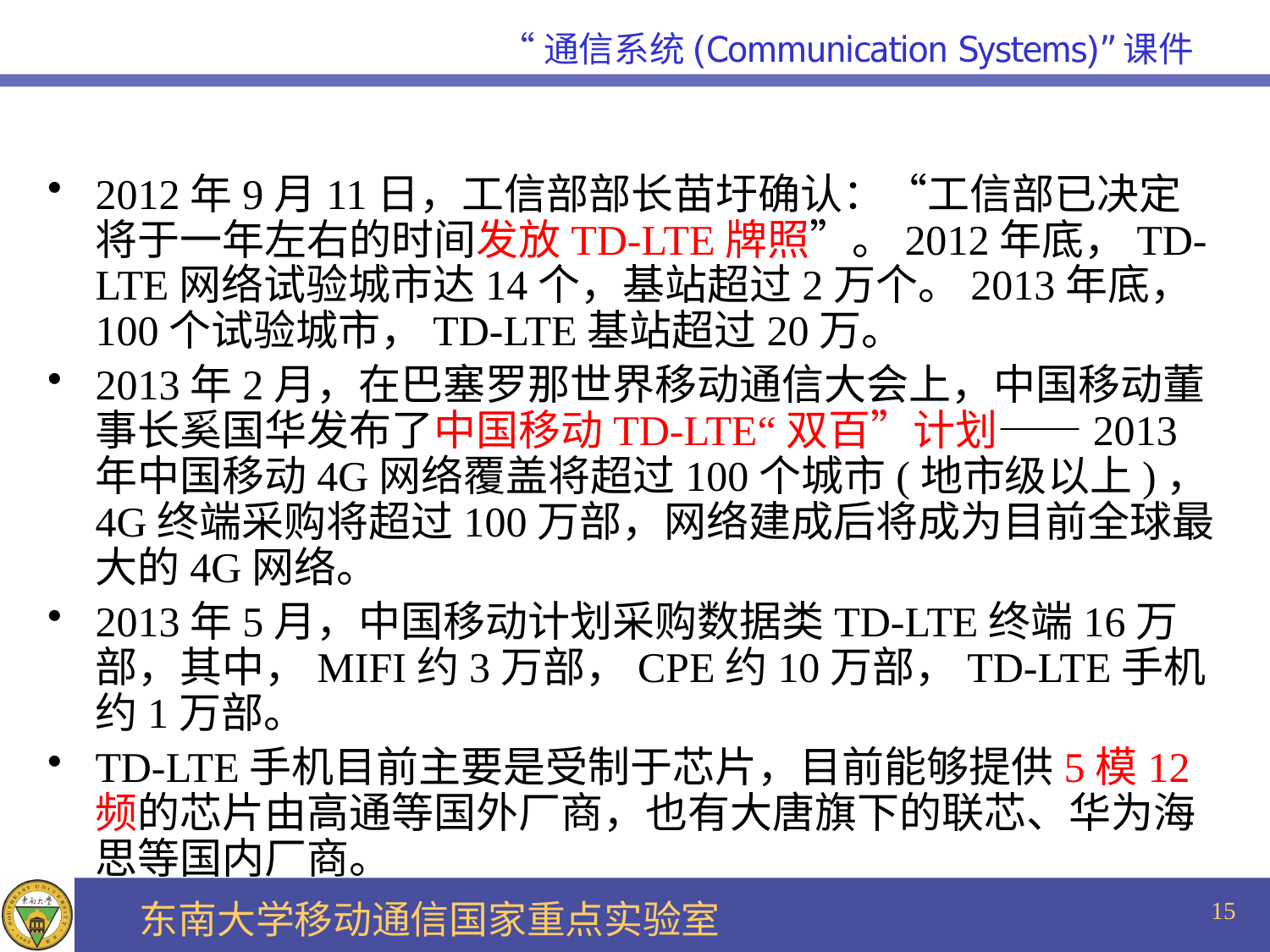

2012年9月11日，工信部部长苗圩确认：“工信部已决定将于一年左右的时间发放TD-LTE牌照”。2012年底，TD-LTE网络试验城市达14个，基站超过2万个。2013年底，100个试验城市，TD-LTE基站超过20万。
2013年2月，在巴塞罗那世界移动通信大会上，中国移动董事长奚国华发布了中国移动TD-LTE“双百”计划——2013年中国移动4G网络覆盖将超过100个城市(地市级以上)，4G终端采购将超过100万部，网络建成后将成为目前全球最大的4G网络。
2013年5月，中国移动计划采购数据类TD-LTE终端16万部，其中，MIFI约3万部，CPE约10万部，TD-LTE手机约1万部。
TD-LTE手机目前主要是受制于芯片，目前能够提供5模12频的芯片由高通等国外厂商，也有大唐旗下的联芯、华为海思等国内厂商。
15